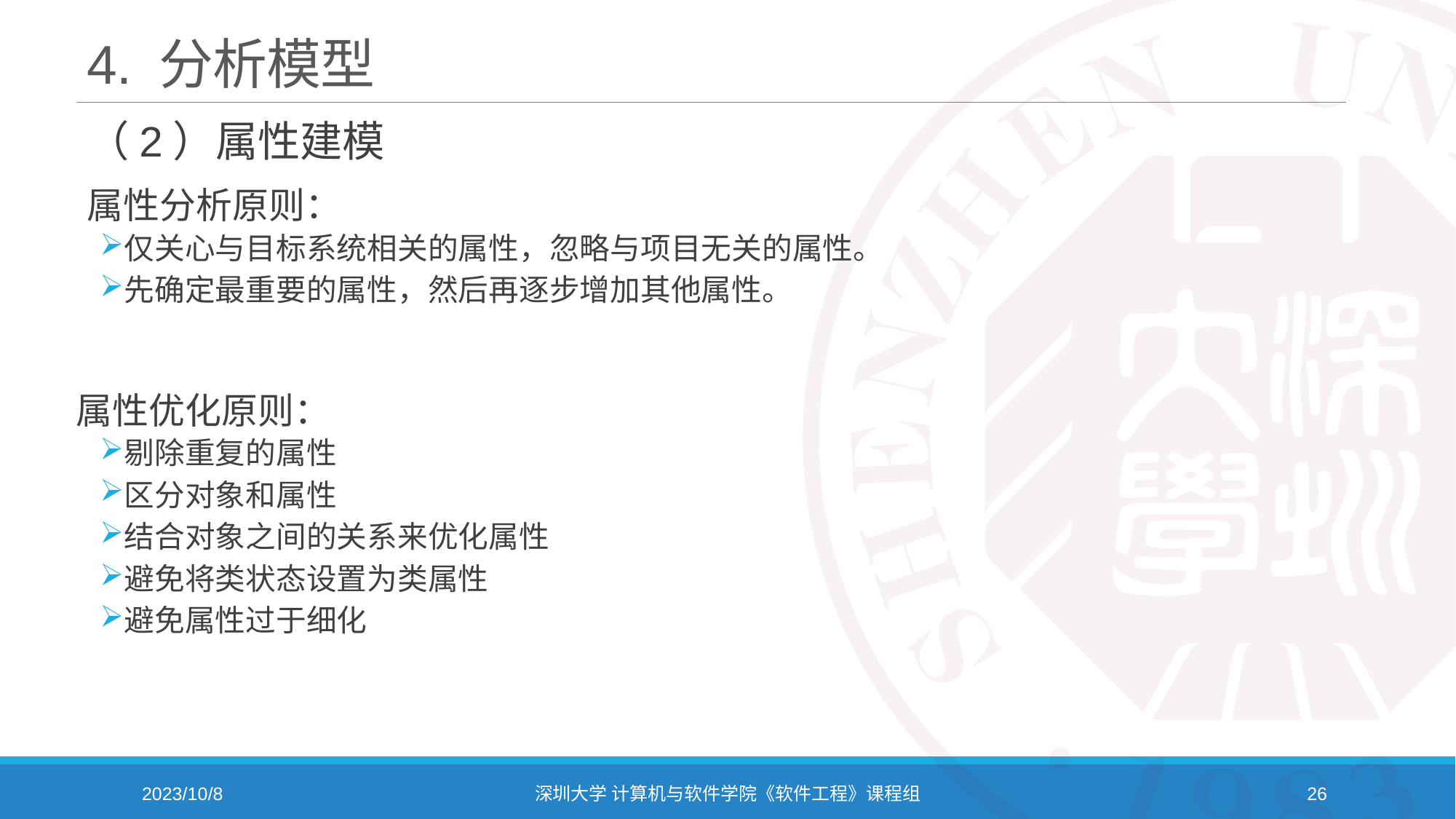

# 4. 分析模型
（2）属性建模
属性分析原则：
仅关心与目标系统相关的属性，忽略与项目无关的属性。
先确定最重要的属性，然后再逐步增加其他属性。

属性优化原则：
剔除重复的属性
区分对象和属性
结合对象之间的关系来优化属性
避免将类状态设置为类属性
避免属性过于细化
2023/10/8
深圳大学 计算机与软件学院《软件工程》课程组
26